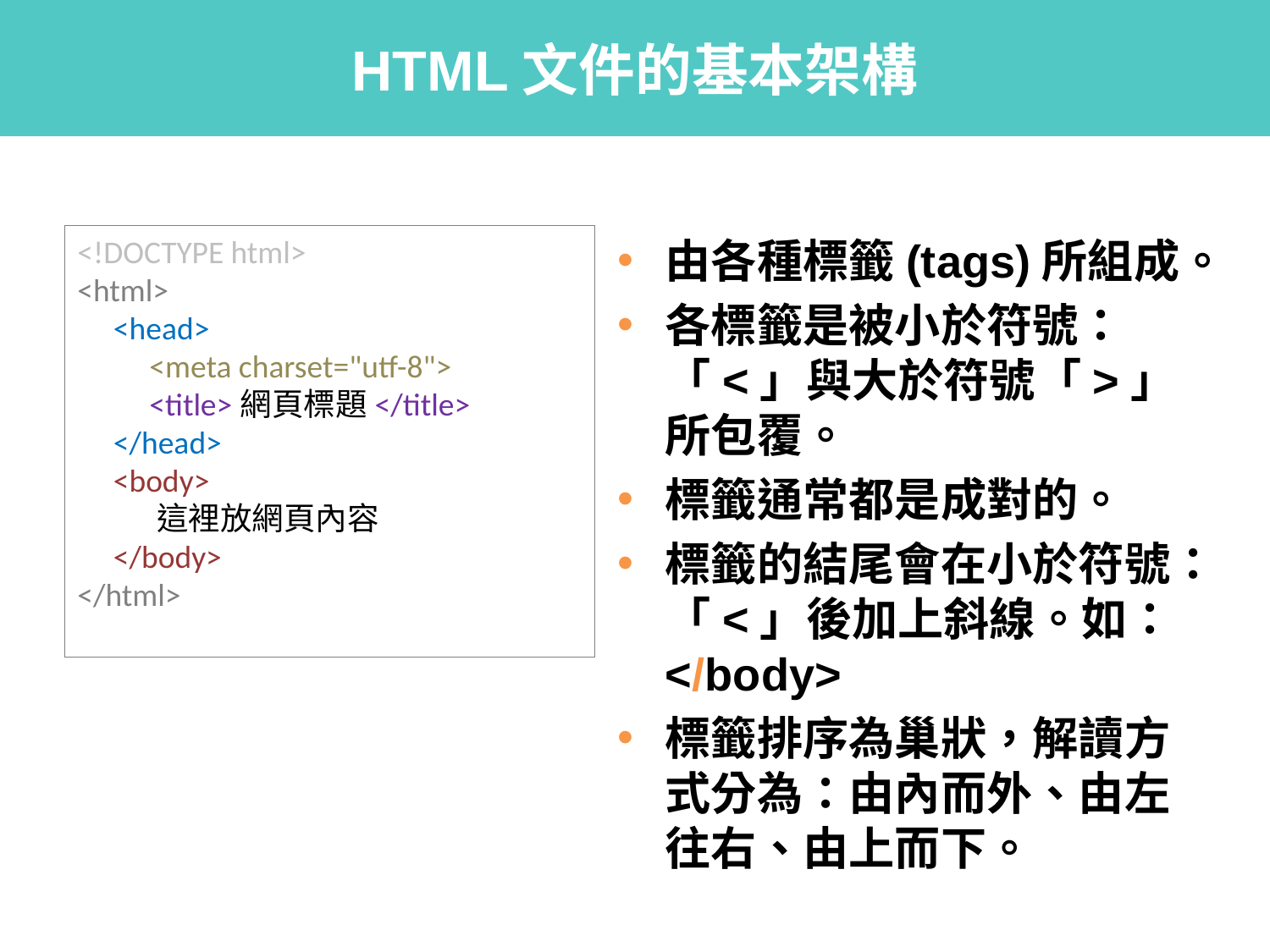

# HTML文件的基本架構
<!DOCTYPE html>
<html>
     <head>
          <meta charset="utf-8">
          <title>網頁標題</title>
     </head>
     <body>
          這裡放網頁內容
     </body>
</html>

由各種標籤(tags)所組成。
各標籤是被小於符號：「<」與大於符號「>」所包覆。
標籤通常都是成對的。
標籤的結尾會在小於符號：「<」後加上斜線。如：</body>
標籤排序為巢狀，解讀方式分為：由內而外、由左往右、由上而下。